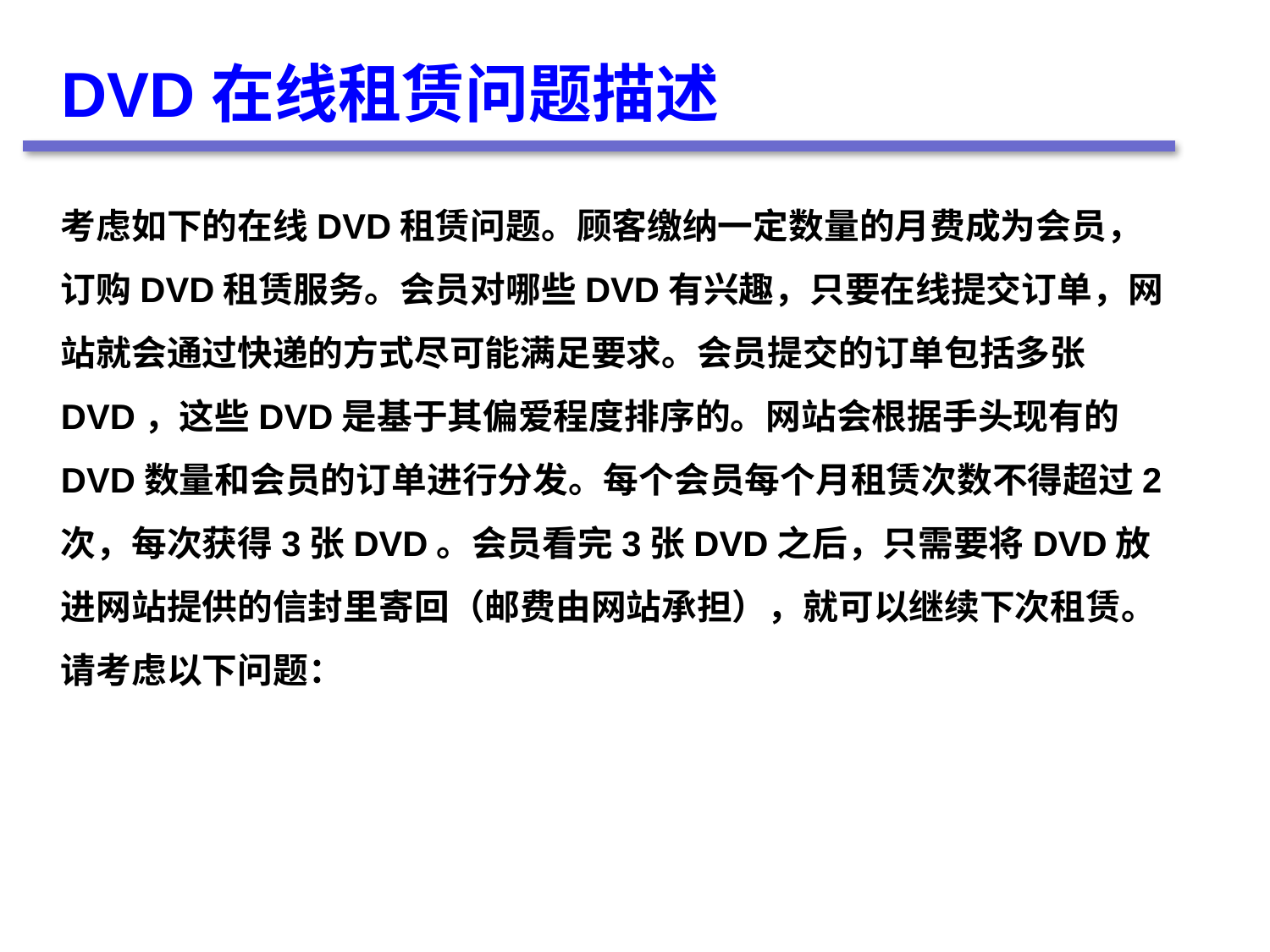

DVD在线租赁问题描述
考虑如下的在线DVD租赁问题。顾客缴纳一定数量的月费成为会员，订购DVD租赁服务。会员对哪些DVD有兴趣，只要在线提交订单，网站就会通过快递的方式尽可能满足要求。会员提交的订单包括多张DVD，这些DVD是基于其偏爱程度排序的。网站会根据手头现有的DVD数量和会员的订单进行分发。每个会员每个月租赁次数不得超过2次，每次获得3张DVD。会员看完3张DVD之后，只需要将DVD放进网站提供的信封里寄回（邮费由网站承担），就可以继续下次租赁。请考虑以下问题：